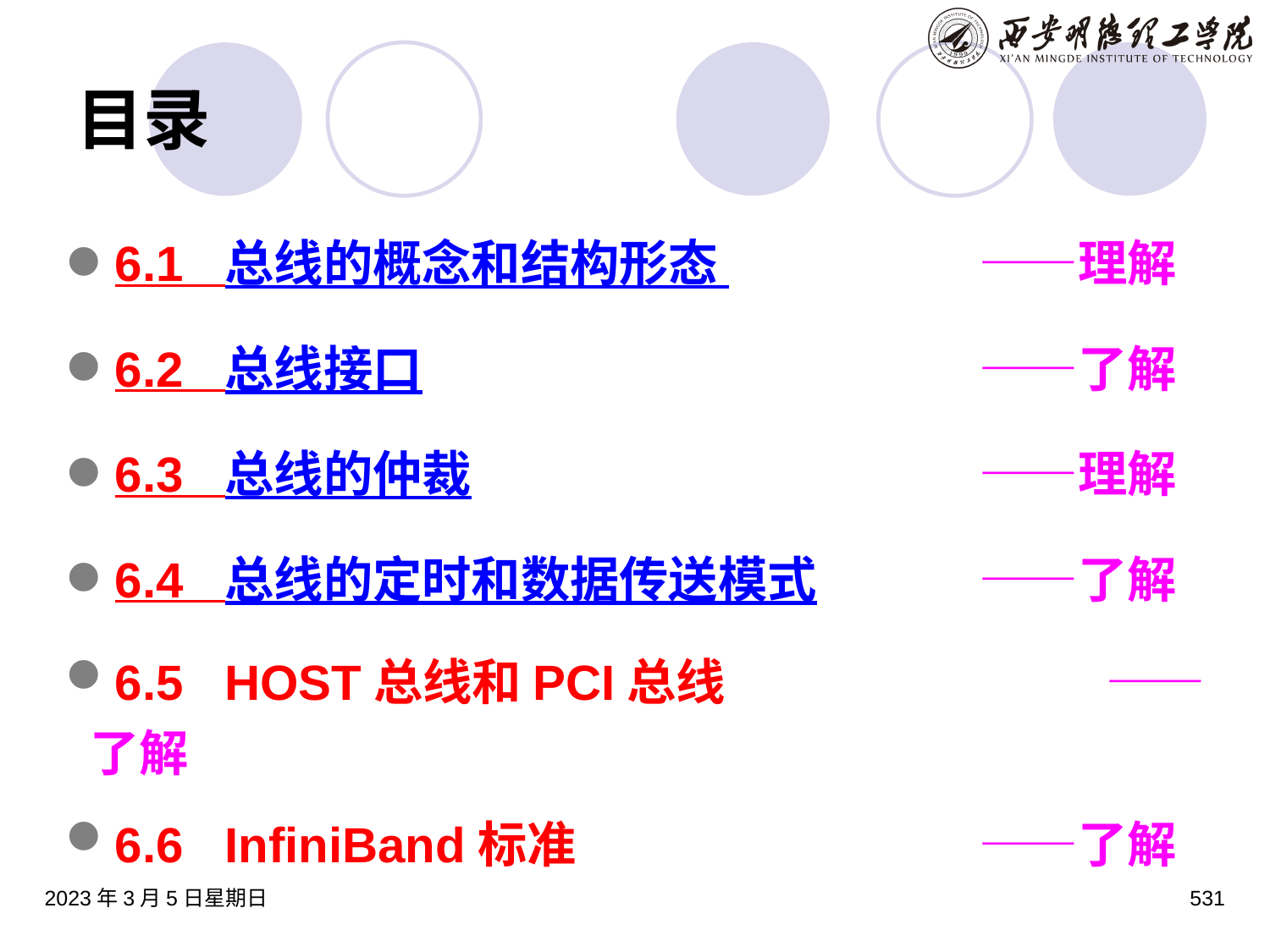

# 目录
6.1   总线的概念和结构形态 		——理解
6.2   总线接口         				——了解
6.3   总线的仲裁				——理解
6.4   总线的定时和数据传送模式		——了解
6.5   HOST总线和PCI总线 			——了解
6.6   InfiniBand标准				——了解
2023年3月5日星期日
531